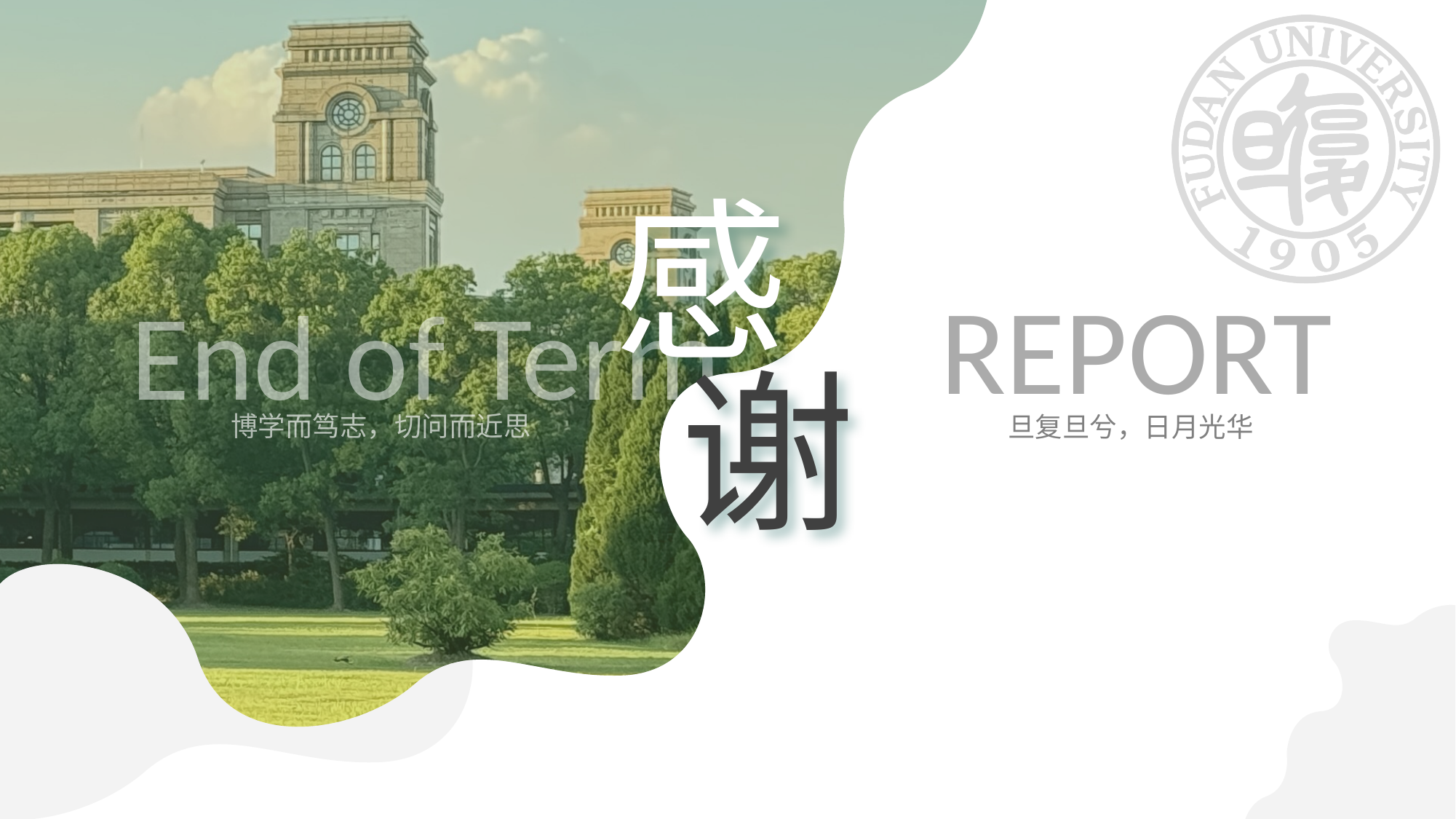

感
REPORT
End of Term
谢
博学而笃志，切问而近思
旦复旦兮，日月光华